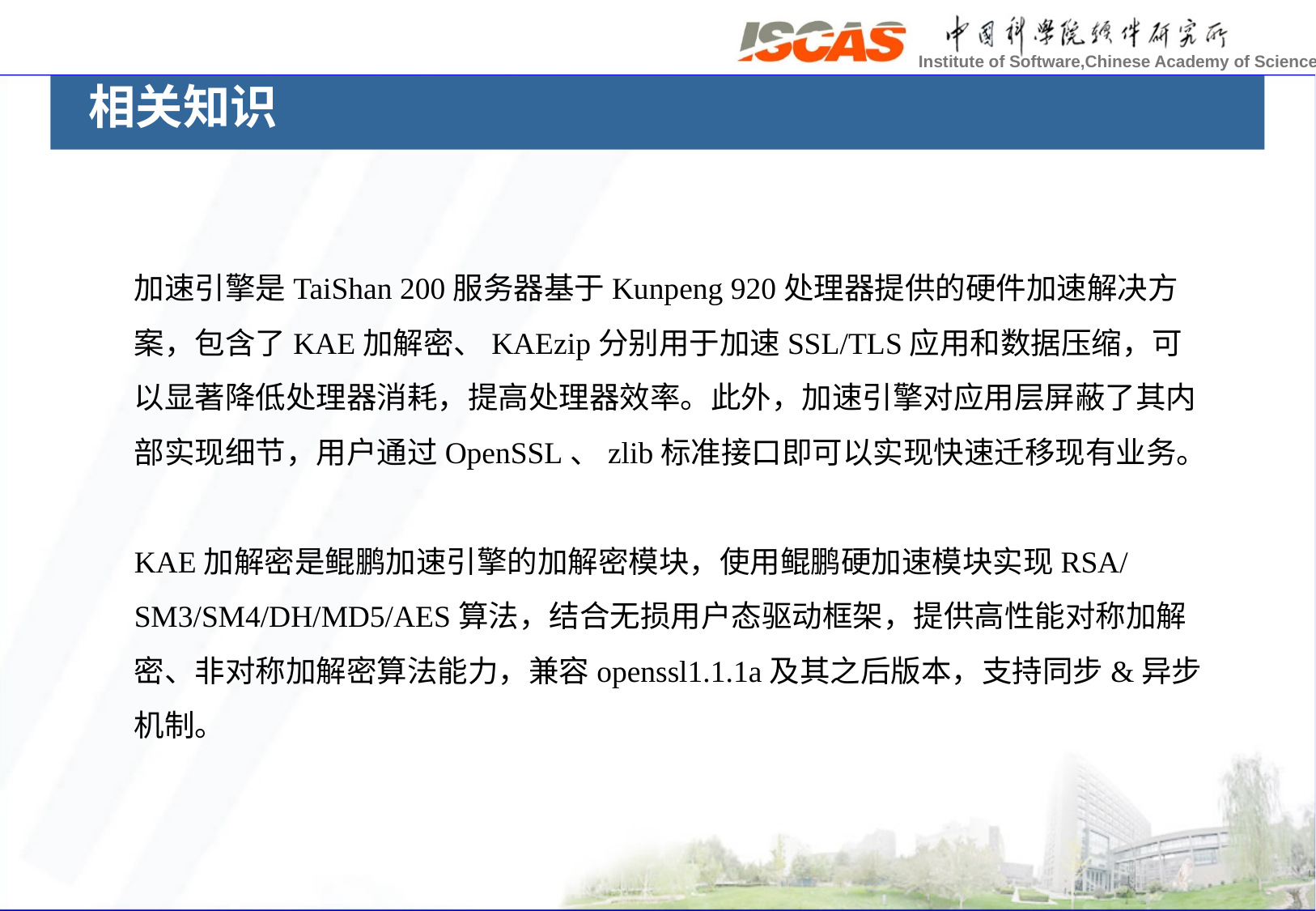

相关知识
加速引擎是TaiShan 200服务器基于Kunpeng 920处理器提供的硬件加速解决方案，包含了KAE加解密、KAEzip分别用于加速SSL/TLS应用和数据压缩，可以显著降低处理器消耗，提高处理器效率。此外，加速引擎对应用层屏蔽了其内部实现细节，用户通过OpenSSL、zlib标准接口即可以实现快速迁移现有业务。

KAE加解密是鲲鹏加速引擎的加解密模块，使用鲲鹏硬加速模块实现RSA/SM3/SM4/DH/MD5/AES算法，结合无损用户态驱动框架，提供高性能对称加解密、非对称加解密算法能力，兼容openssl1.1.1a及其之后版本，支持同步&异步机制。